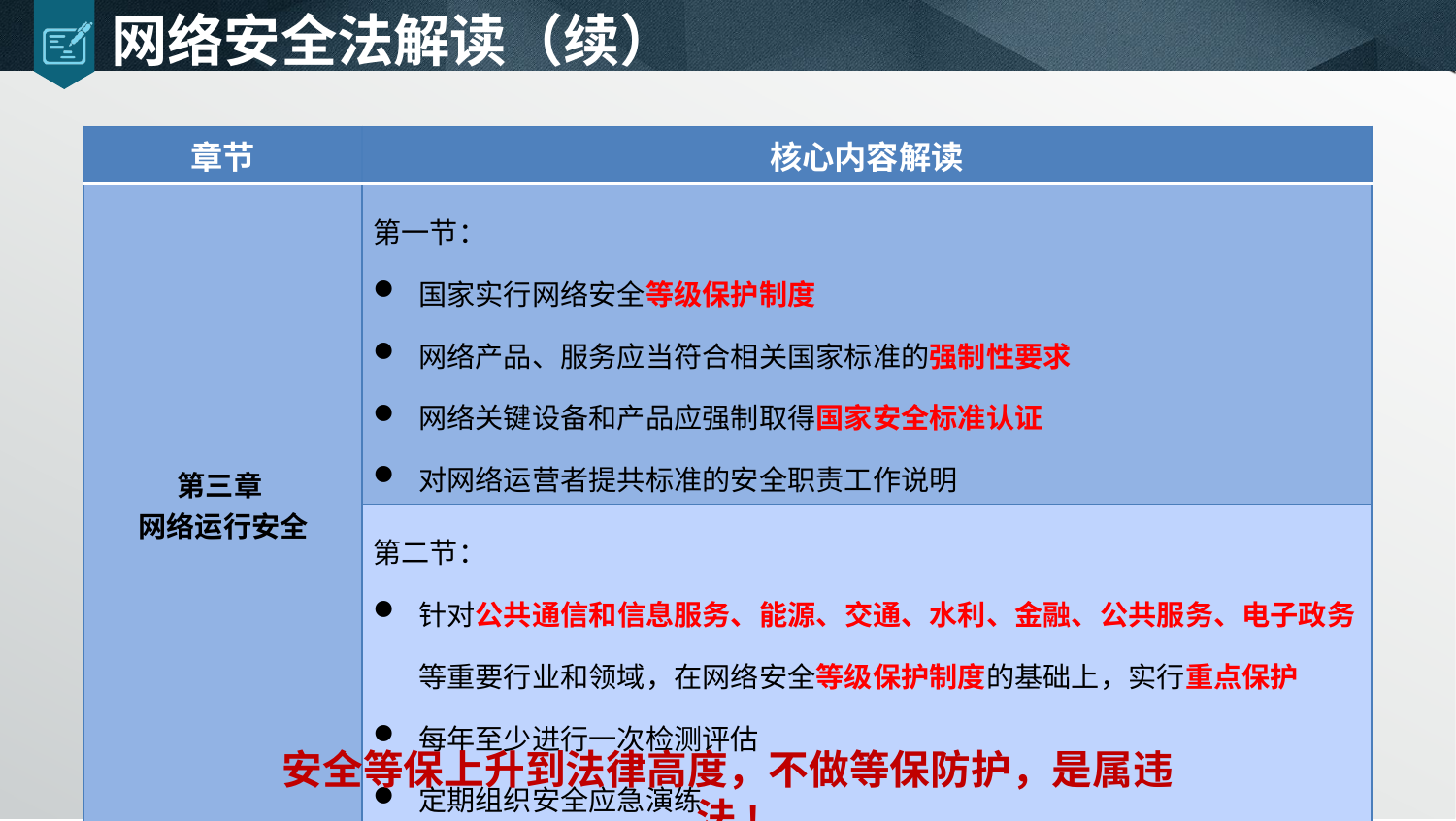

# 网络安全法解读（续）

| 章节 | 核心内容解读 |
| --- | --- |
| 第三章 网络运行安全 | 第一节： 国家实行网络安全等级保护制度 网络产品、服务应当符合相关国家标准的强制性要求 网络关键设备和产品应强制取得国家安全标准认证 对网络运营者提共标准的安全职责工作说明 |
|  | 第二节： 针对公共通信和信息服务、能源、交通、水利、金融、公共服务、电子政务等重要行业和领域，在网络安全等级保护制度的基础上，实行重点保护 每年至少进行一次检测评估 定期组织安全应急演练 |
安全等保上升到法律高度，不做等保防护，是属违法!